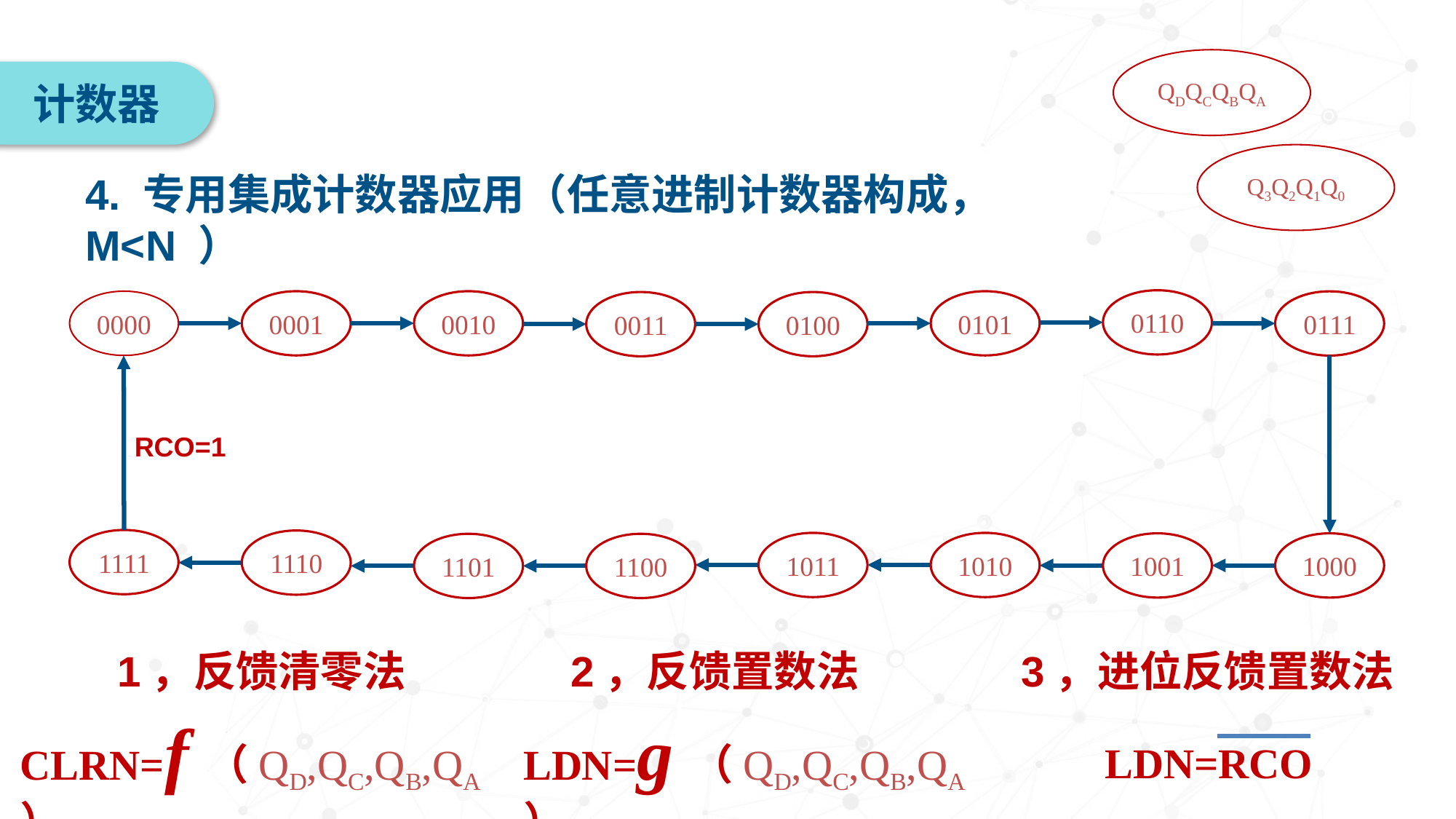

QDQCQBQA

计数器
Q3Q2Q1Q0
4. 专用集成计数器应用（任意进制计数器构成， M<N ）
0110
0000
0001
0010
0101
0111
0011
0100
RCO=1
1111
1110
1011
1010
1001
1000
1101
1100
2，反馈置数法
1，反馈清零法
3，进位反馈置数法
CLRN=f（QD,QC,QB,QA）
LDN=g（QD,QC,QB,QA）
LDN=RCO
51